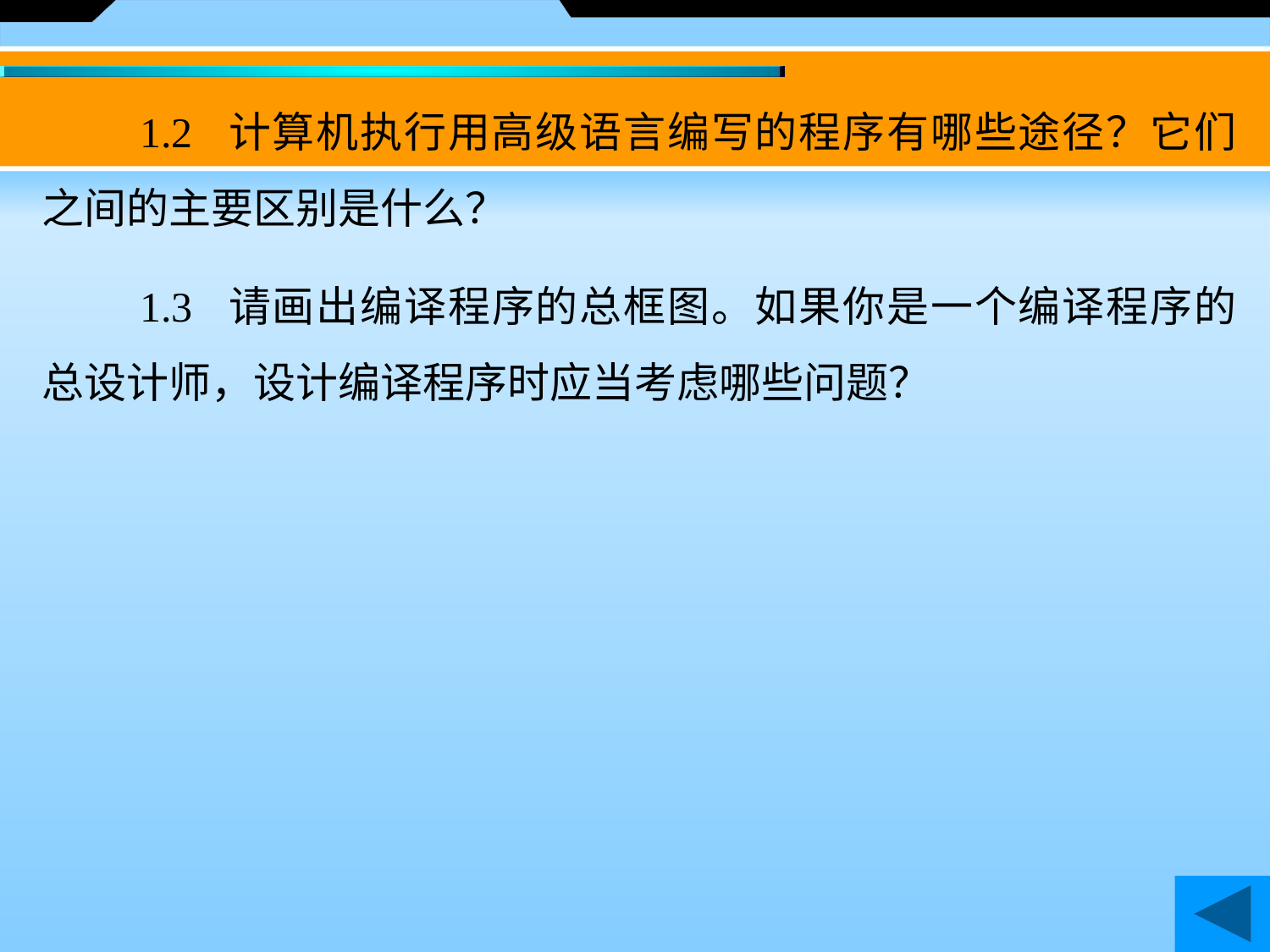

1.2  计算机执行用高级语言编写的程序有哪些途径？它们之间的主要区别是什么？
　　1.3  请画出编译程序的总框图。如果你是一个编译程序的总设计师，设计编译程序时应当考虑哪些问题？